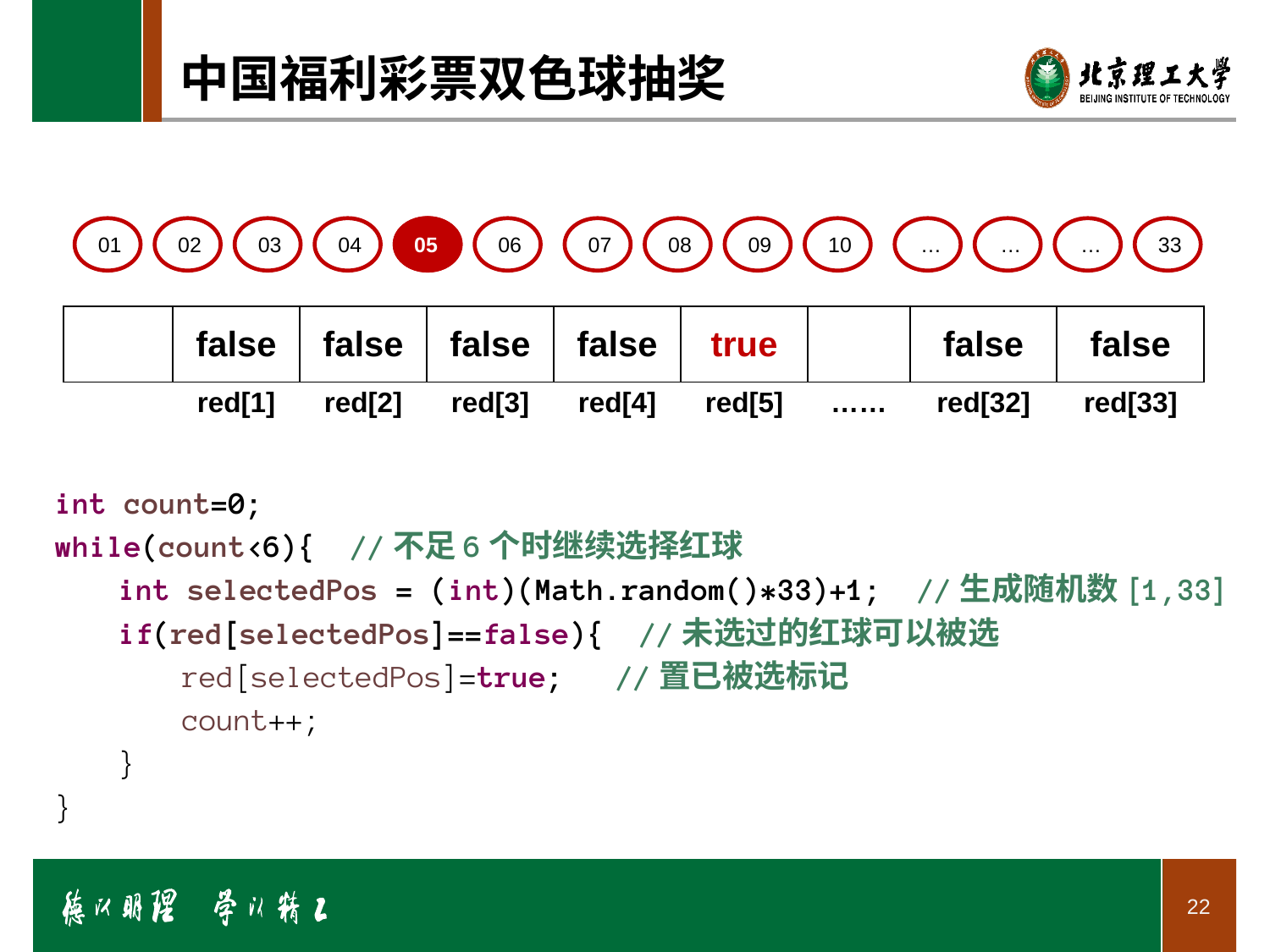

# 中国福利彩票双色球抽奖

05
01
02
03
04
05
06
07
08
09
10
…
…
…
33
|  | false | false | false | false | true |  | false | false |
| --- | --- | --- | --- | --- | --- | --- | --- | --- |
|  | red[1] | red[2] | red[3] | red[4] | red[5] | …… | red[32] | red[33] |
int count=0;
while(count<6){  //不足6个时继续选择红球
int selectedPos = (int)(Math.random()*33)+1;  //生成随机数[1,33]
if(red[selectedPos]==false){  //未选过的红球可以被选
red[selectedPos]=true;   //置已被选标记
count++;
}
}